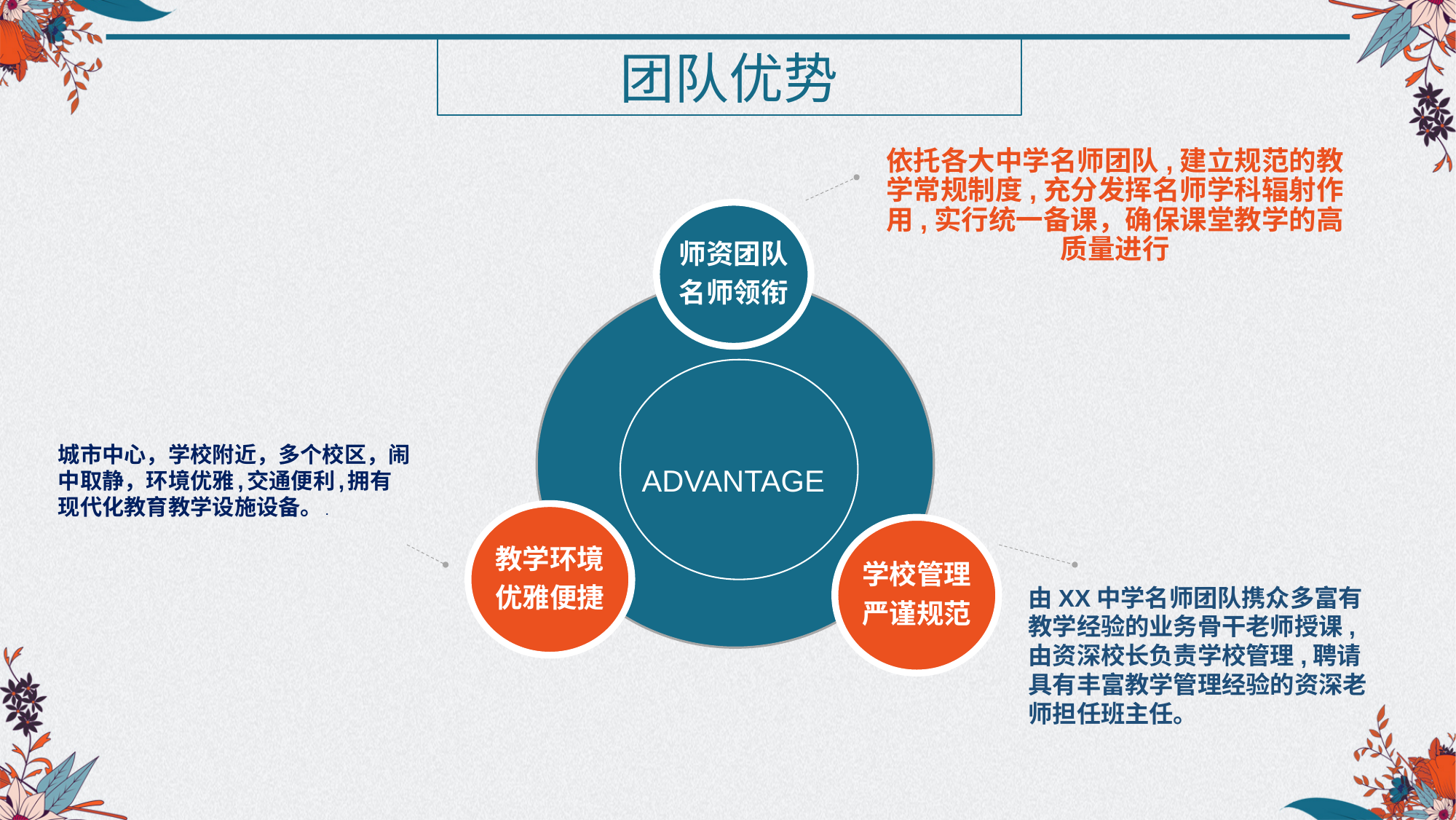

团队优势
依托各大中学名师团队,建立规范的教学常规制度,充分发挥名师学科辐射作用,实行统一备课，确保课堂教学的高质量进行

城市中心，学校附近，多个校区，闹中取静，环境优雅,交通便利,拥有现代化教育教学设施设备。.

由XX中学名师团队携众多富有教学经验的业务骨干老师授课,由资深校长负责学校管理,聘请具有丰富教学管理经验的资深老师担任班主任。
师资团队
名师领衔

ADVANTAGE
教学环境
优雅便捷
学校管理
严谨规范